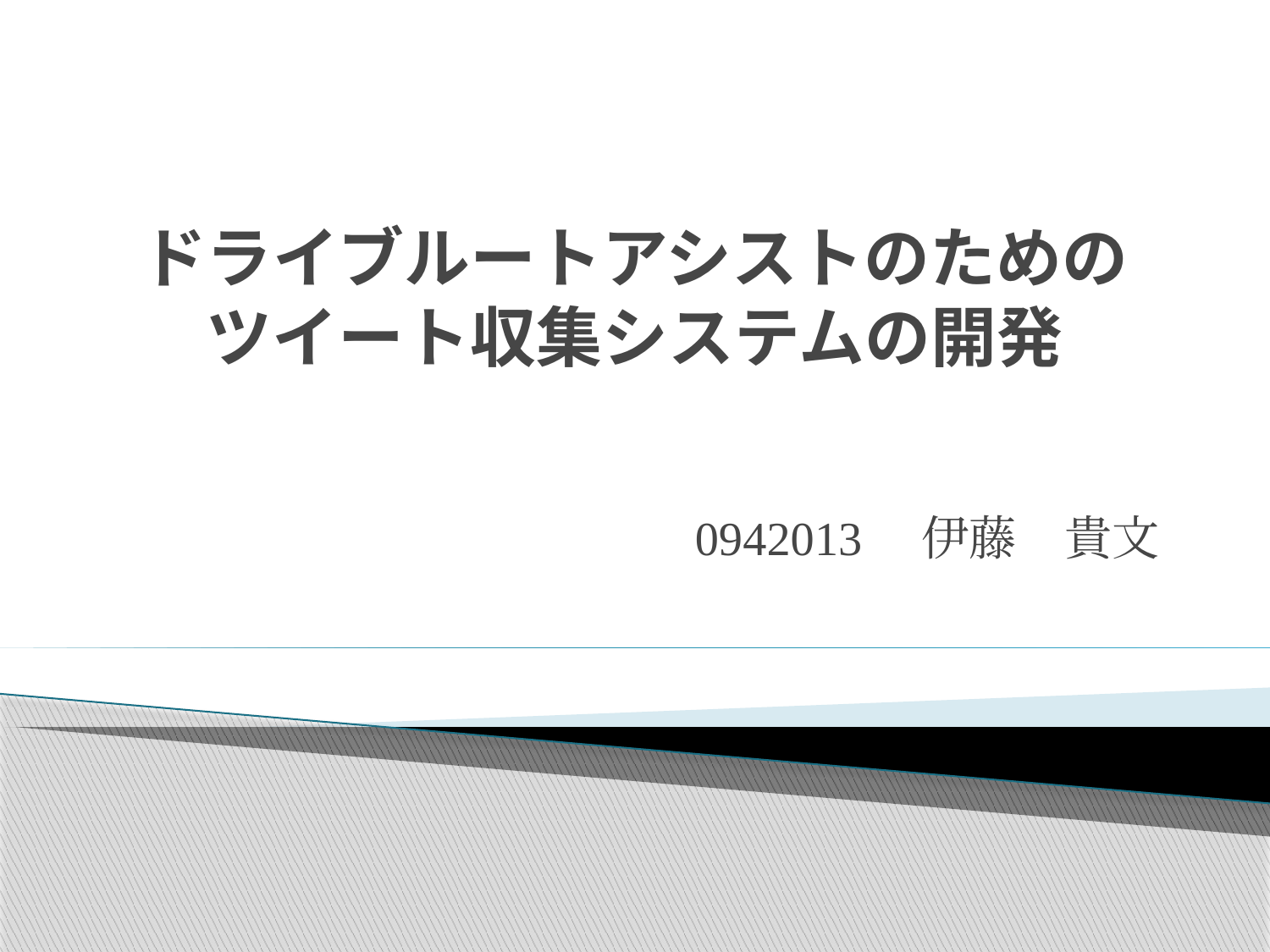

# ドライブルートアシストのための ツイート収集システムの開発
0942013　伊藤　貴文